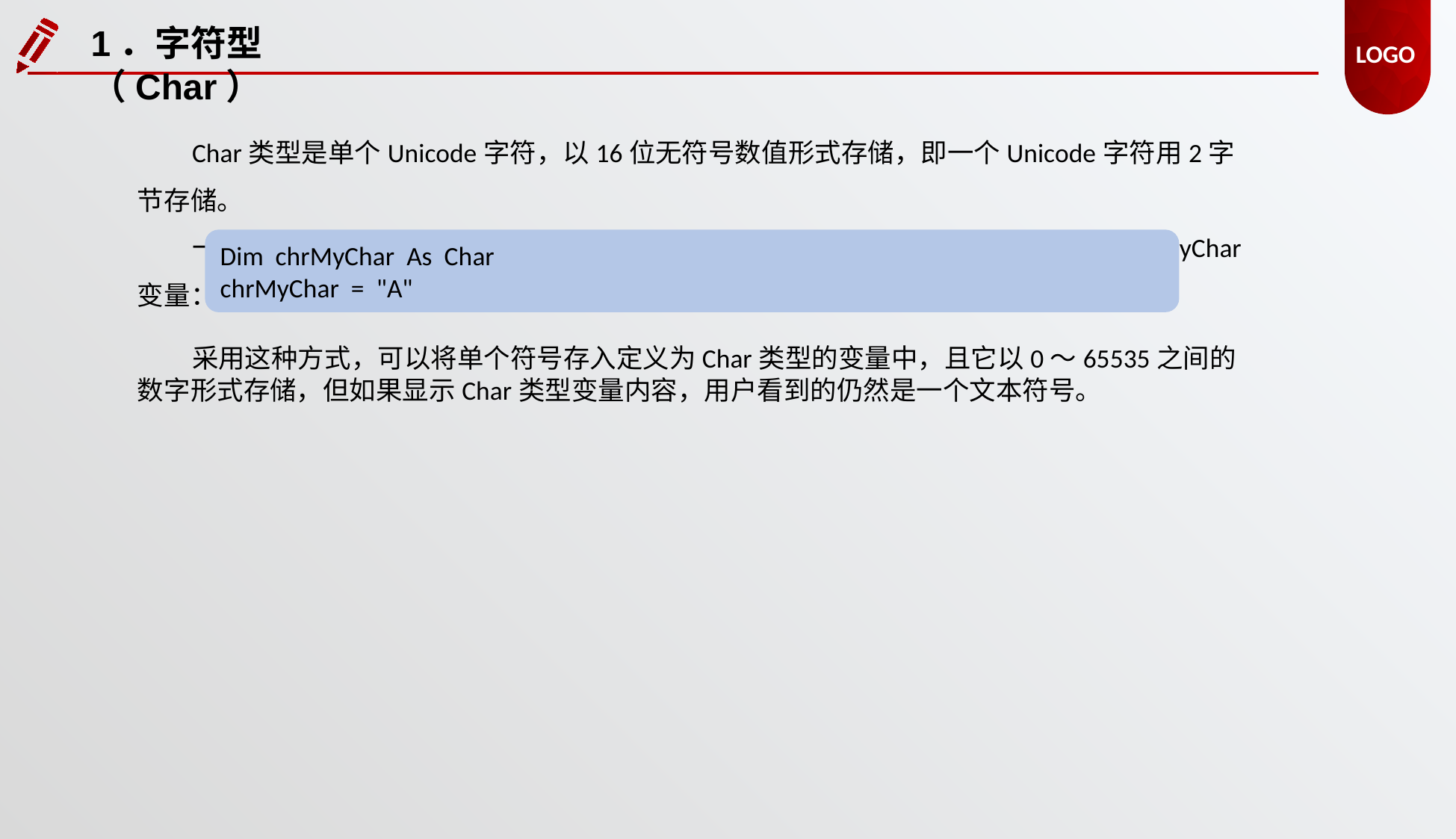

LOGO
1．字符型（Char）

Char类型是单个Unicode字符，以16位无符号数值形式存储，即一个Unicode字符用2字节存储。
一般来说，Char数据类型用于存储单个字符，如下面的语句将字符“A”赋值给chrMyChar变量：
Dim  chrMyChar  As  Char
chrMyChar  =  "A"
采用这种方式，可以将单个符号存入定义为Char类型的变量中，且它以0～65535之间的数字形式存储，但如果显示Char类型变量内容，用户看到的仍然是一个文本符号。